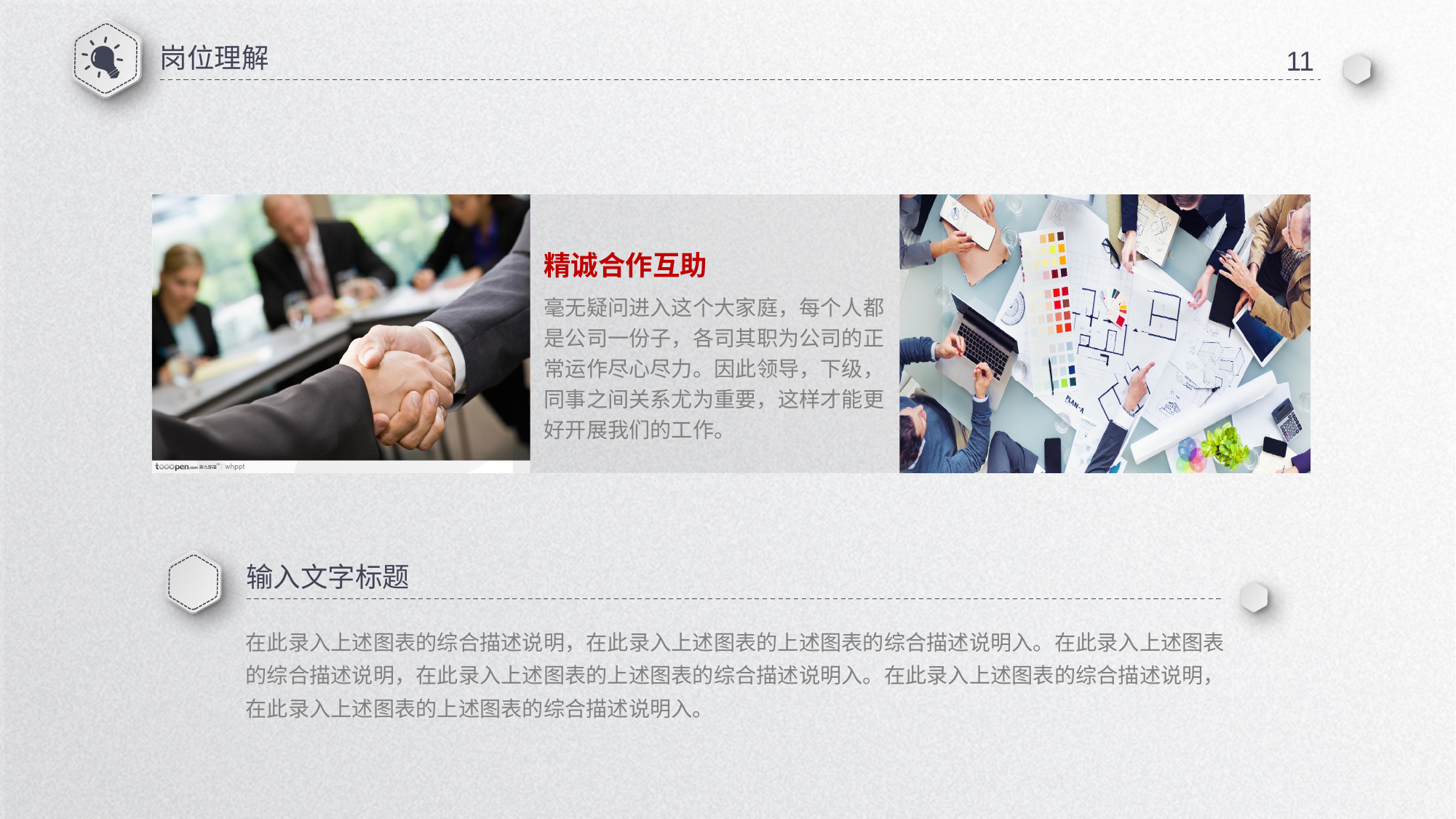

岗位理解
11

精诚合作互助
毫无疑问进入这个大家庭，每个人都是公司一份子，各司其职为公司的正常运作尽心尽力。因此领导，下级，同事之间关系尤为重要，这样才能更好开展我们的工作。

输入文字标题

在此录入上述图表的综合描述说明，在此录入上述图表的上述图表的综合描述说明入。在此录入上述图表的综合描述说明，在此录入上述图表的上述图表的综合描述说明入。在此录入上述图表的综合描述说明，在此录入上述图表的上述图表的综合描述说明入。
延时符